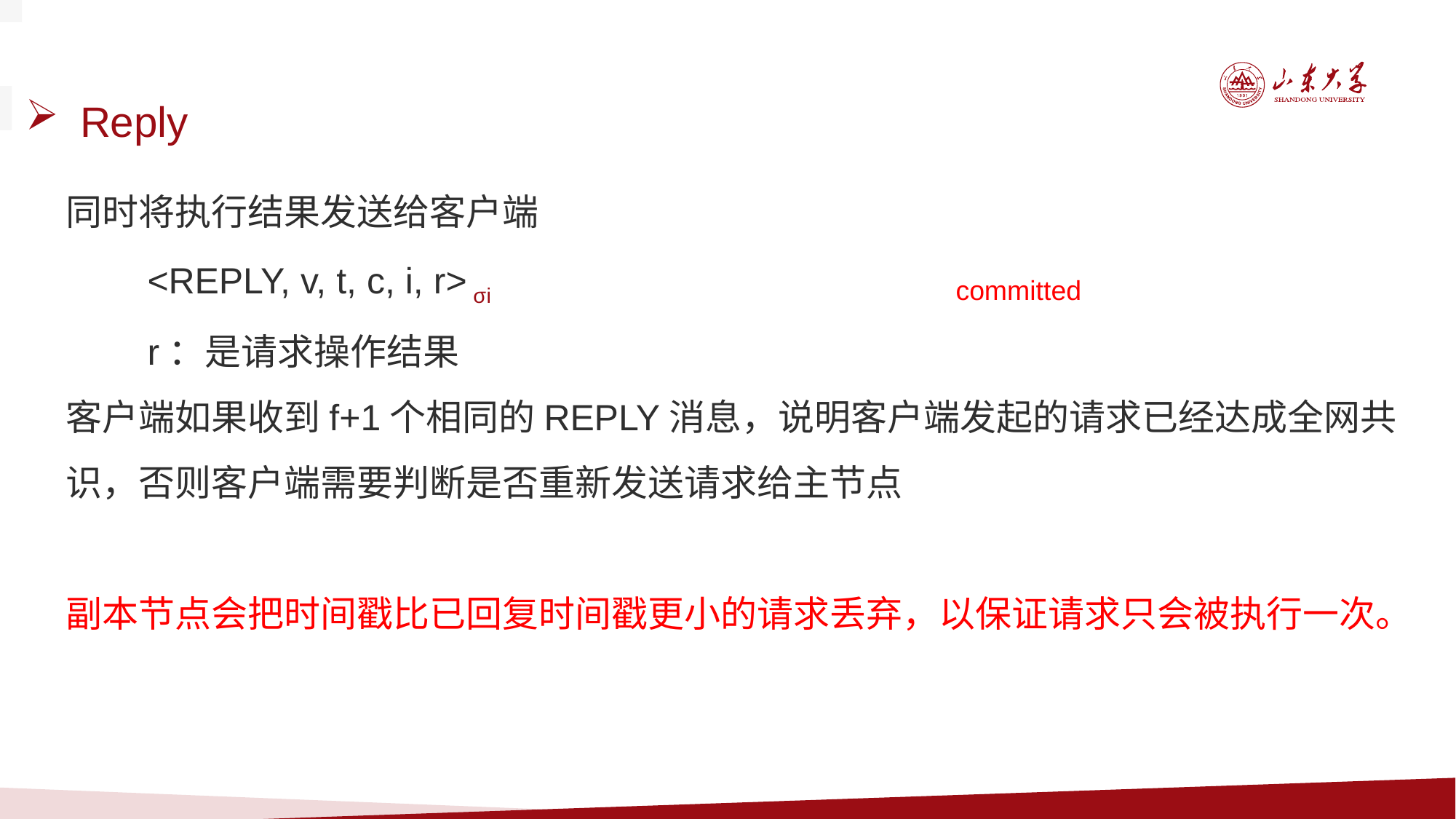

Reply
同时将执行结果发送给客户端
        <REPLY, v, t, c, i, r> σi
        r：是请求操作结果
客户端如果收到f+1个相同的REPLY消息，说明客户端发起的请求已经达成全网共识，否则客户端需要判断是否重新发送请求给主节点

副本节点会把时间戳比已回复时间戳更小的请求丢弃，以保证请求只会被执行一次。

committed